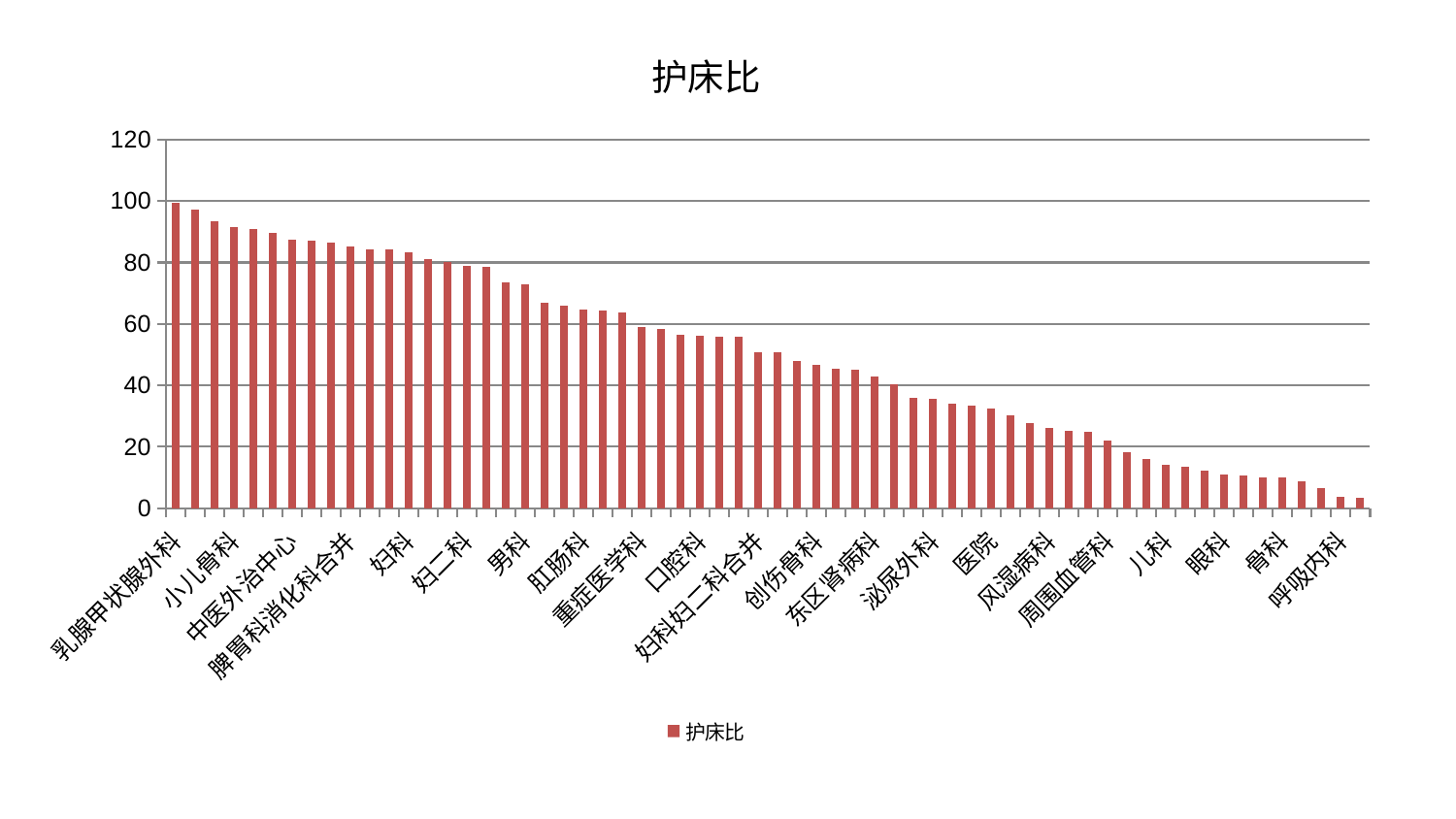

### Chart: 护床比

| Category | 护床比 |
|---|---|
| 乳腺甲状腺外科 | 99.2919657730067 |
| 微创骨科 | 97.1034541814793 |
| 消化内科 | 93.57507881064535 |
| 小儿骨科 | 91.59947980545222 |
| 康复科 | 90.8378937830414 |
| 胸外科 | 89.52779427109714 |
| 中医外治中心 | 87.31145735011899 |
| 神经内科 | 87.17458995941507 |
| 脑病三科 | 86.4650304990857 |
| 脾胃科消化科合并 | 85.24053080074358 |
| 综合内科 | 84.42685898415856 |
| 肿瘤内科 | 84.14298981790738 |
| 妇科 | 83.23073105279065 |
| 针灸科 | 81.17970530751117 |
| 脑病二科 | 80.28513595331673 |
| 妇二科 | 78.89461703807173 |
| 产科 | 78.58425380371672 |
| 身心医学科 | 73.60795896661489 |
| 男科 | 72.88101905190025 |
| 显微骨科 | 66.81808864013084 |
| 脊柱骨科 | 66.10772398772649 |
| 肛肠科 | 64.61039704109356 |
| 心病二科 | 64.4279077575055 |
| 心病三科 | 63.770967195976056 |
| 重症医学科 | 58.938303022054626 |
| 肝胆外科 | 58.409096339926414 |
| 东区重症医学科 | 56.58135777125026 |
| 口腔科 | 56.07445756407976 |
| 心病四科 | 55.8309388099818 |
| 普通外科 | 55.724863912531156 |
| 妇科妇二科合并 | 50.84786610325269 |
| 内分泌科 | 50.67952827322666 |
| 脑病一科 | 47.96054068639497 |
| 创伤骨科 | 46.82319042397096 |
| 美容皮肤科 | 45.354378034589836 |
| 脾胃病科 | 45.25101229566619 |
| 东区肾病科 | 42.81824399840406 |
| 肝病科 | 40.33651364058797 |
| 西区重症医学科 | 35.95533793863213 |
| 泌尿外科 | 35.639918759302994 |
| 肾病科 | 34.07889429554574 |
| 皮肤科 | 33.287867076787656 |
| 医院 | 32.369088876222165 |
| 血液科 | 30.178804038653183 |
| 推拿科 | 27.878209235616346 |
| 风湿病科 | 26.164160317331397 |
| 老年医学科 | 25.290250653191325 |
| 神经外科 | 24.74354063163382 |
| 周围血管科 | 22.19307594154081 |
| 运动损伤骨科 | 18.340159818778034 |
| 心病一科 | 16.15937638601821 |
| 儿科 | 14.133041940381098 |
| 关节骨科 | 13.623308015577674 |
| 耳鼻喉科 | 12.230050127512992 |
| 眼科 | 10.926174561233971 |
| 中医经典科 | 10.682970494365861 |
| 心血管内科 | 10.156696955278788 |
| 骨科 | 10.01831873469403 |
| 肾脏内科 | 8.720810726750305 |
| 小儿推拿科 | 6.708147595663516 |
| 呼吸内科 | 3.747553219045563 |
| 治未病中心 | 3.5321559222293075 |
185